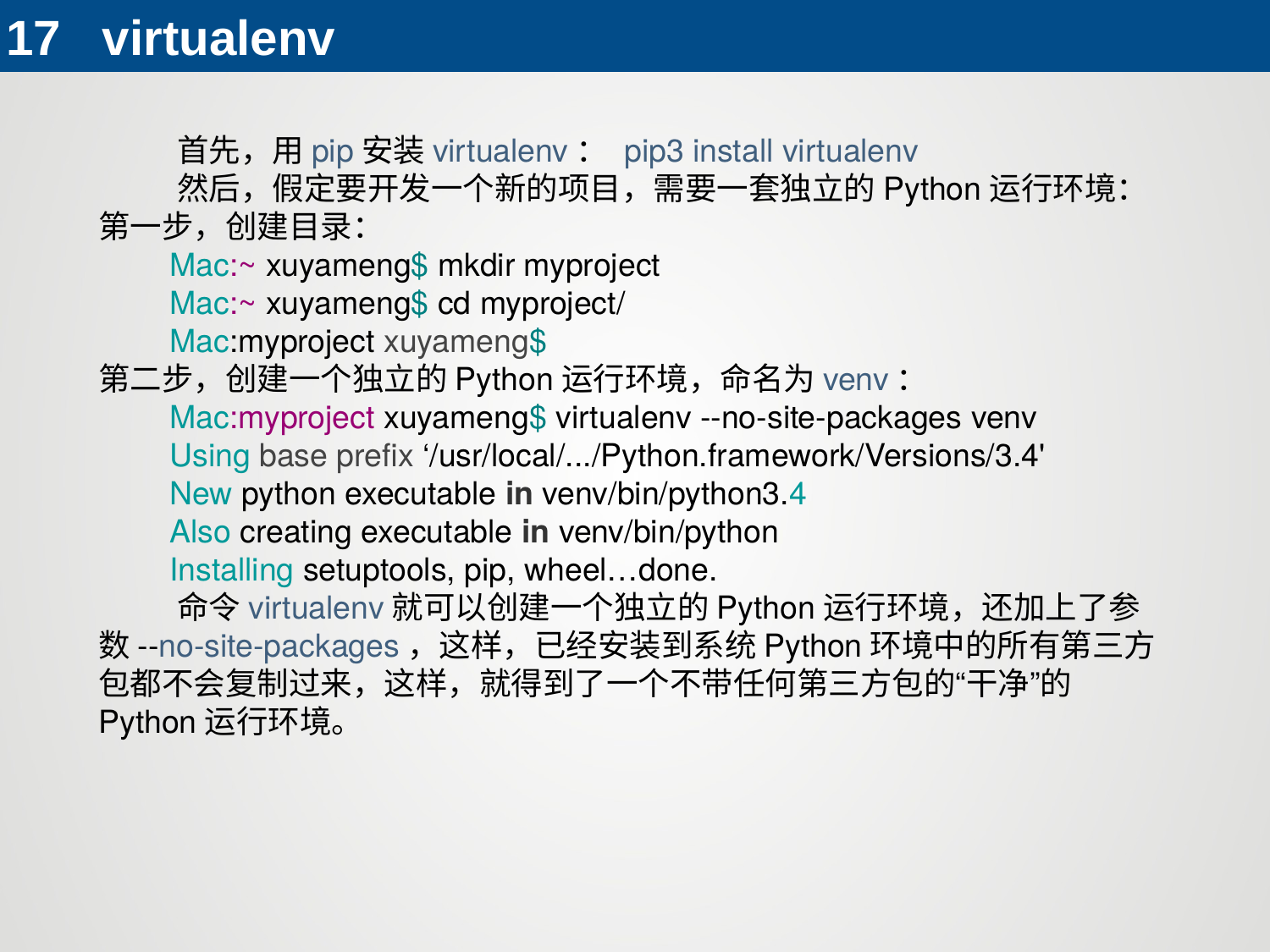

17   virtualenv
        首先，用pip安装virtualenv： pip3 install virtualenv
        然后，假定要开发一个新的项目，需要一套独立的Python运行环境：
第一步，创建目录：
        Mac:~ xuyameng$ mkdir myproject
        Mac:~ xuyameng$ cd myproject/
        Mac:myproject xuyameng$
第二步，创建一个独立的Python运行环境，命名为venv：
        Mac:myproject xuyameng$ virtualenv --no-site-packages venv
        Using base prefix ‘/usr/local/.../Python.framework/Versions/3.4'
        New python executable in venv/bin/python3.4
        Also creating executable in venv/bin/python
        Installing setuptools, pip, wheel…done.
        命令virtualenv就可以创建一个独立的Python运行环境，还加上了参数--no-site-packages，这样，已经安装到系统Python环境中的所有第三方包都不会复制过来，这样，就得到了一个不带任何第三方包的“干净”的Python运行环境。